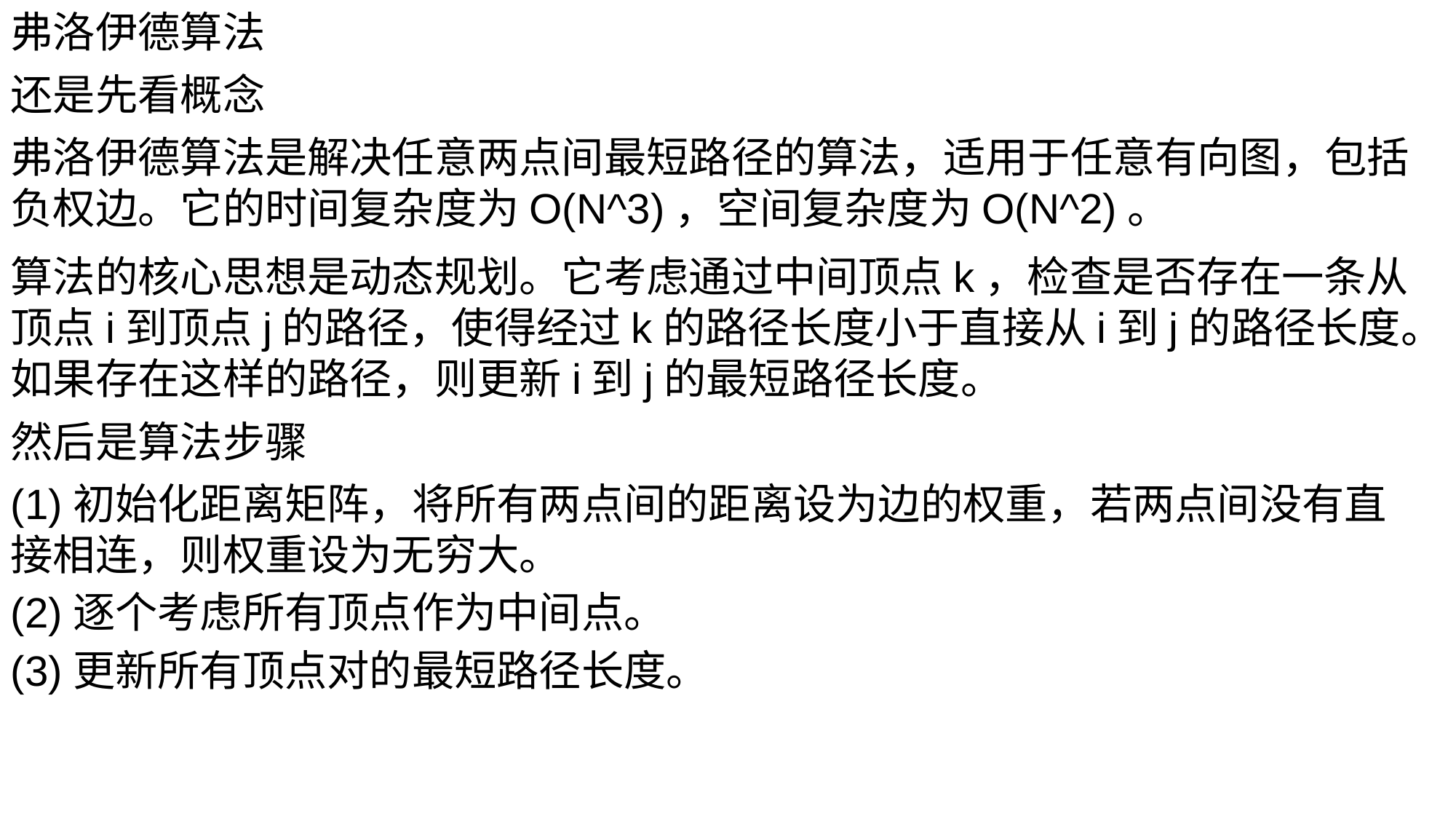

弗洛伊德算法
还是先看概念
弗洛伊德算法是解决任意两点间最短路径的算法，适用于任意有向图，包括负权边。它的时间复杂度为O(N^3)，空间复杂度为O(N^2)。
算法的核心思想是动态规划。它考虑通过中间顶点k，检查是否存在一条从顶点i到顶点j的路径，使得经过k的路径长度小于直接从i到j的路径长度。如果存在这样的路径，则更新i到j的最短路径长度。
然后是算法步骤
(1)初始化距离矩阵，将所有两点间的距离设为边的权重，若两点间没有直接相连，则权重设为无穷大。
(2)逐个考虑所有顶点作为中间点。
(3)更新所有顶点对的最短路径长度。